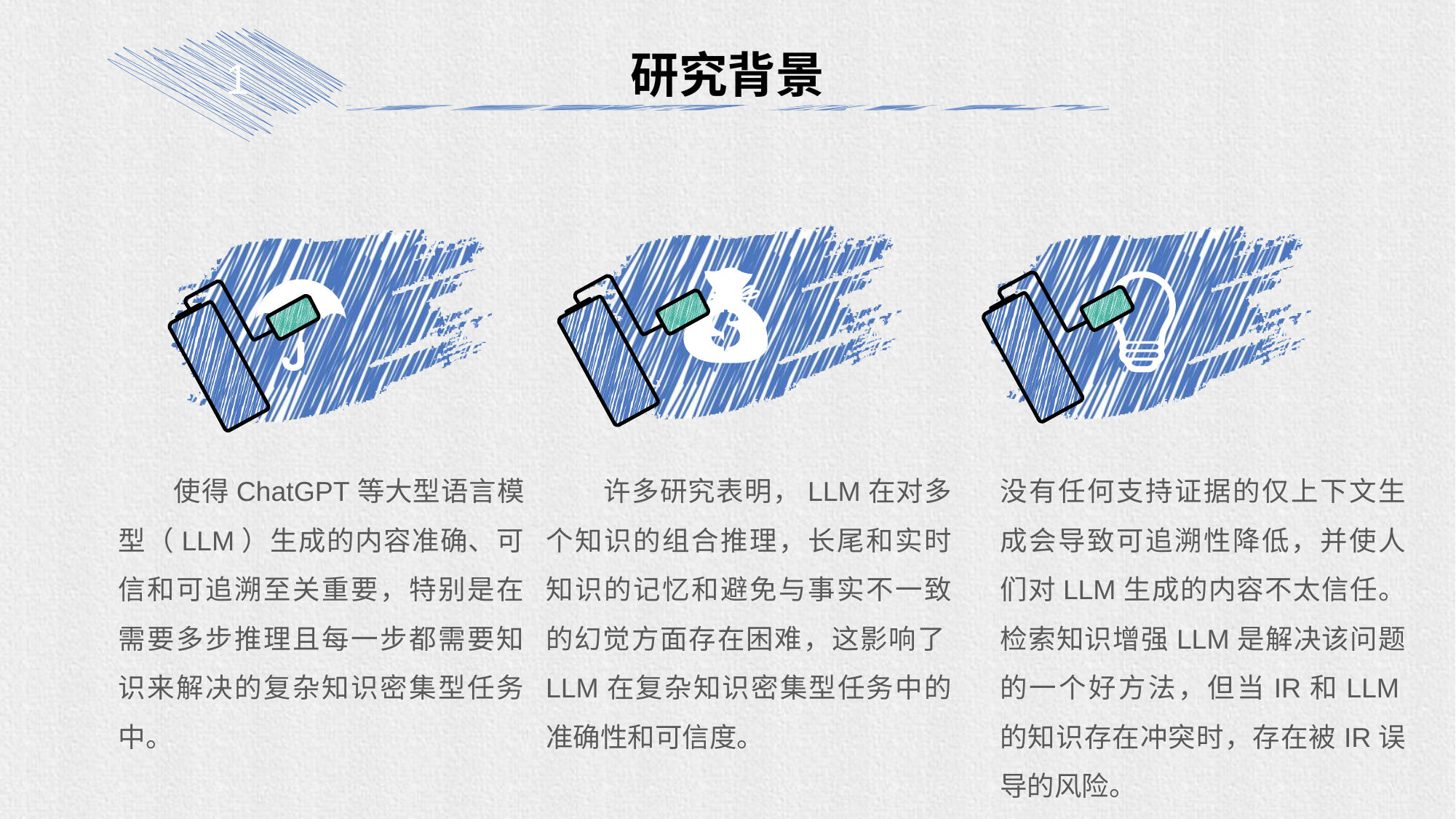

研究背景
1

       使得ChatGPT等大型语言模型（LLM）生成的内容准确、可信和可追溯至关重要，特别是在需要多步推理且每一步都需要知识来解决的复杂知识密集型任务中。
       许多研究表明，LLM在对多个知识的组合推理，长尾和实时知识的记忆和避免与事实不一致的幻觉方面存在困难，这影响了LLM在复杂知识密集型任务中的准确性和可信度。
没有任何支持证据的仅上下文生成会导致可追溯性降低，并使人们对LLM生成的内容不太信任。检索知识增强LLM是解决该问题的一个好方法，但当IR和LLM的知识存在冲突时，存在被IR误导的风险。